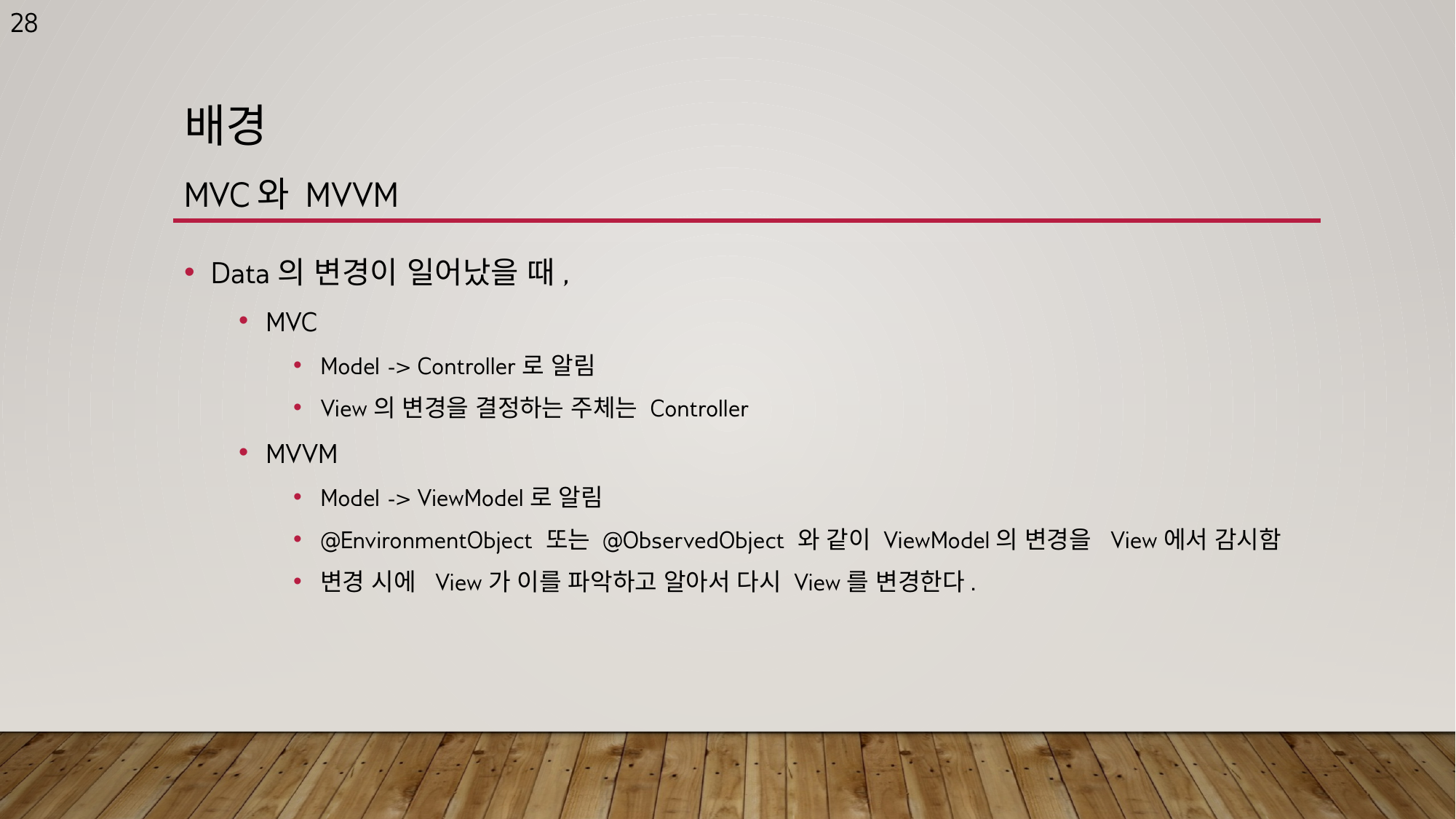

28
# 배경 MVC와 MVVM
Data의 변경이 일어났을 때,
MVC
Model -> Controller로 알림
View의 변경을 결정하는 주체는 Controller
MVVM
Model -> ViewModel로 알림
@EnvironmentObject 또는 @ObservedObject 와 같이 ViewModel의 변경을  View에서 감시함
변경 시에  View가 이를 파악하고 알아서 다시 View를 변경한다.